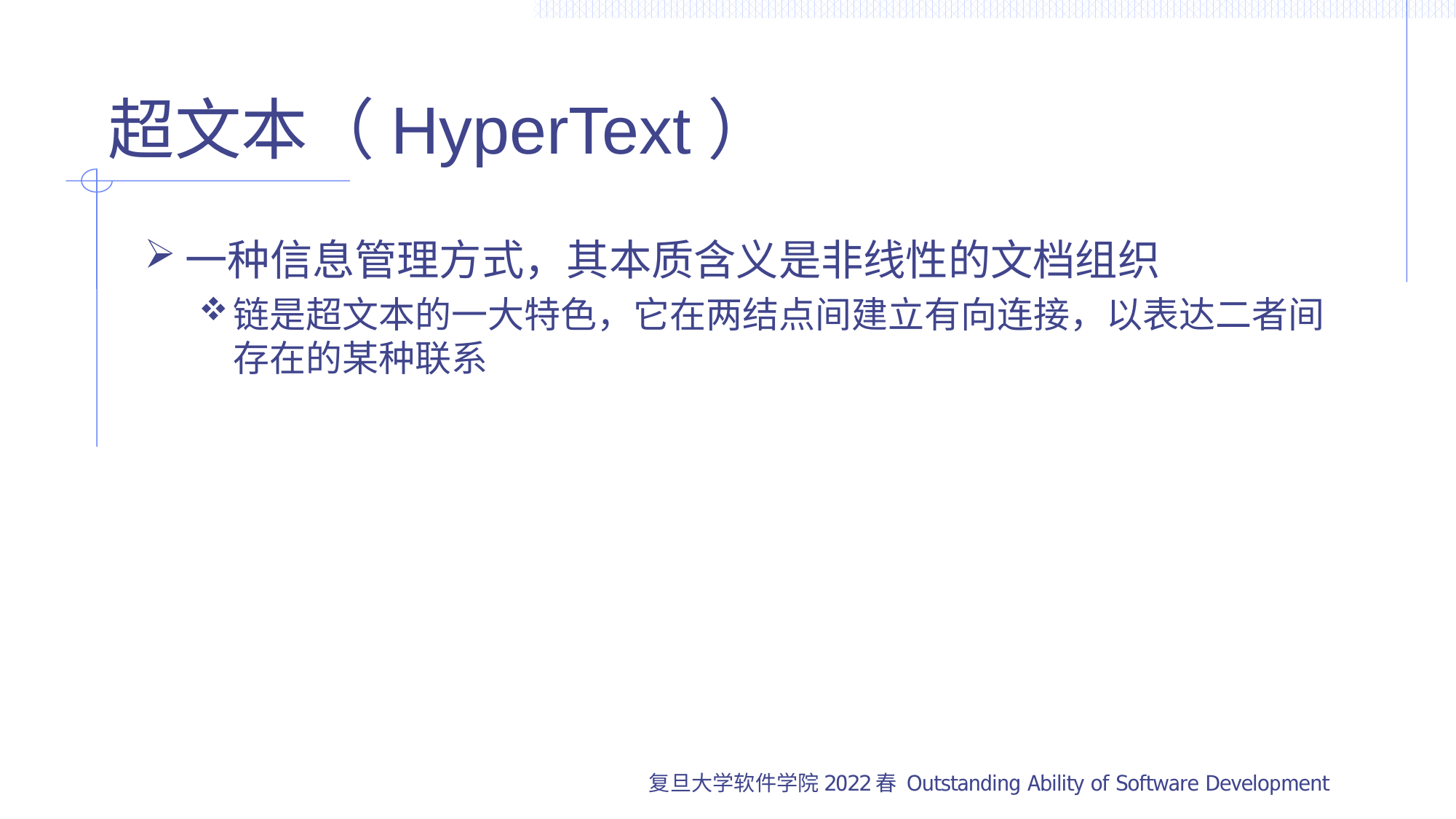

# 超文本（HyperText）
一种信息管理方式，其本质含义是非线性的文档组织
链是超文本的一大特色，它在两结点间建立有向连接，以表达二者间存在的某种联系